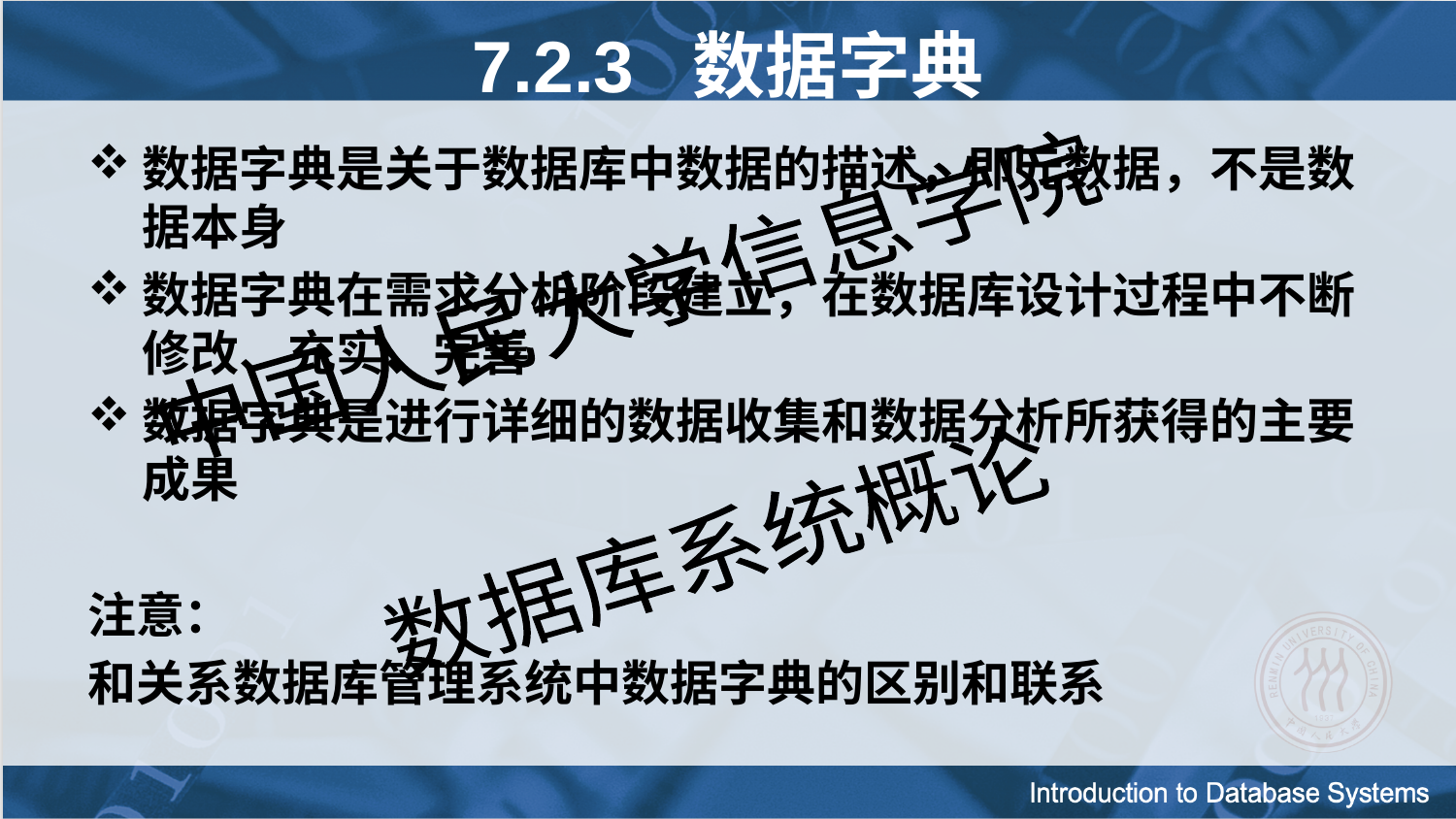

7.2.3  数据字典
数据字典是关于数据库中数据的描述，即元数据，不是数据本身
数据字典在需求分析阶段建立，在数据库设计过程中不断修改、充实、完善
数据字典是进行详细的数据收集和数据分析所获得的主要成果

注意：
和关系数据库管理系统中数据字典的区别和联系